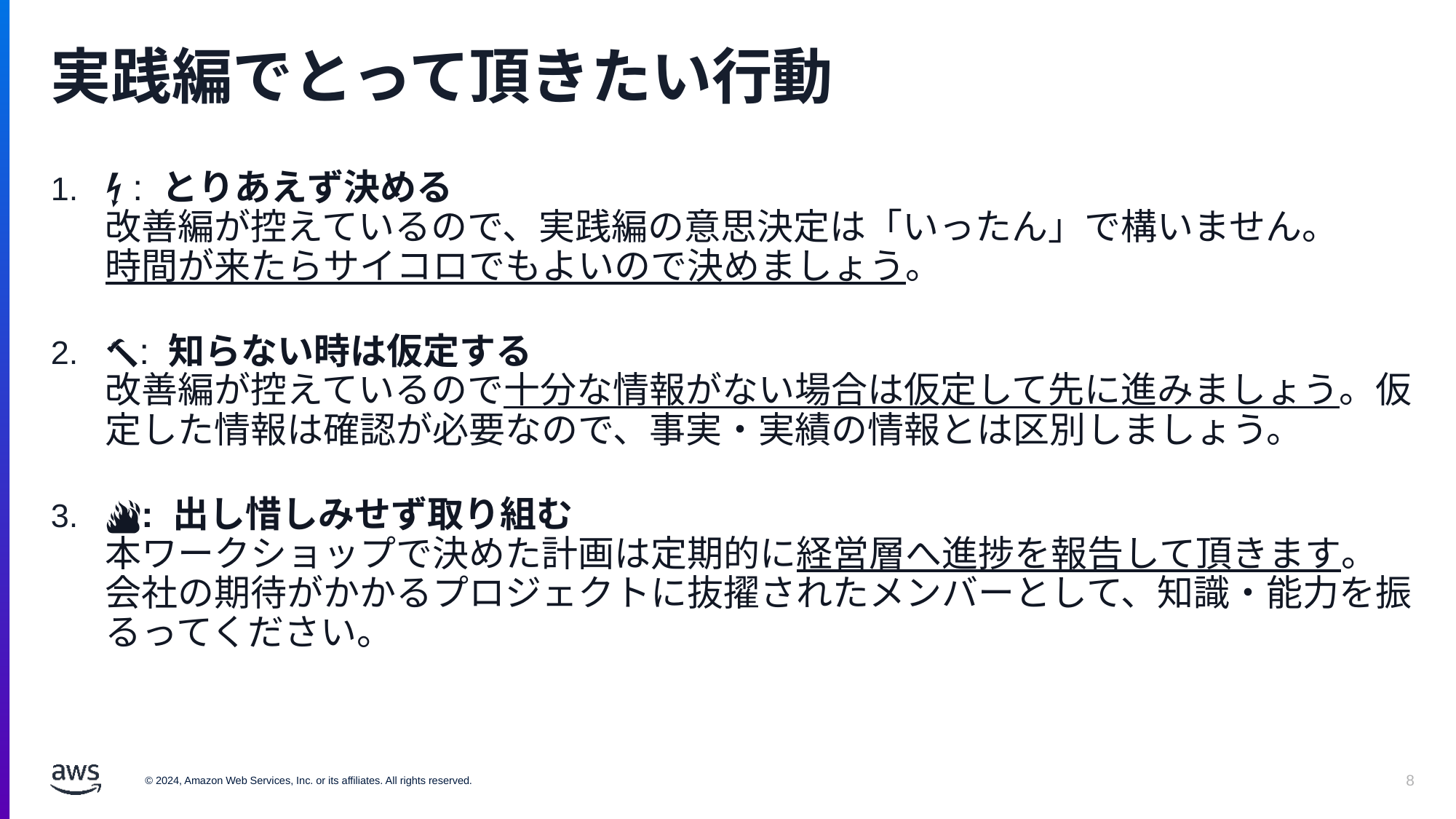

# 実践編でとって頂きたい行動
⚡ : とりあえず決める
改善編が控えているので、実践編の意思決定は「いったん」で構いません。
時間が来たらサイコロでもよいので決めましょう。
🔨: 知らない時は仮定する
改善編が控えているので十分な情報がない場合は仮定して先に進みましょう。仮定した情報は確認が必要なので、事実・実績の情報とは区別しましょう。
🔥: 出し惜しみせず取り組む
本ワークショップで決めた計画は定期的に経営層へ進捗を報告して頂きます。
会社の期待がかかるプロジェクトに抜擢されたメンバーとして、知識・能力を振るってください。
8